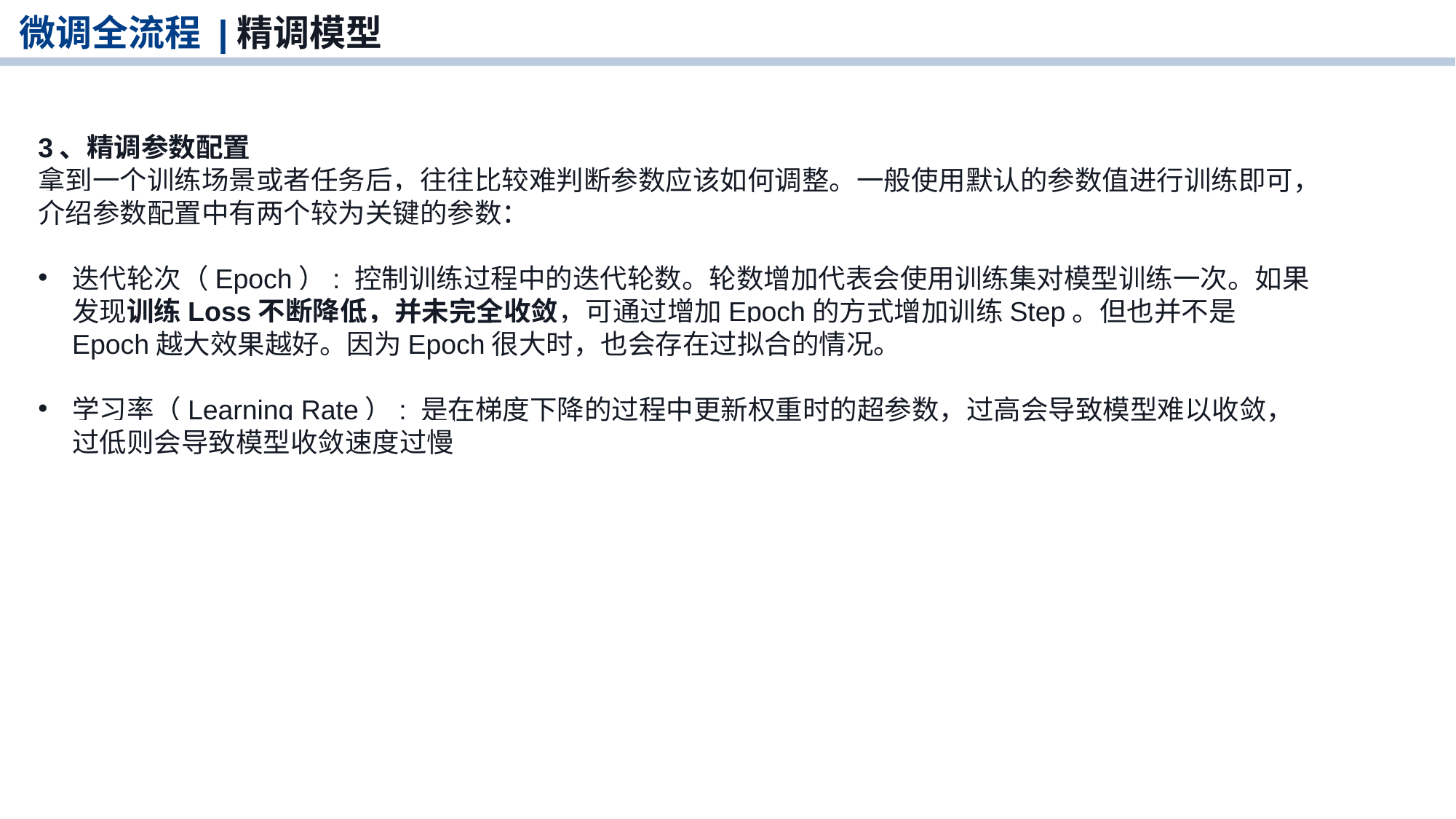

微调全流程 |精调模型

3、精调参数配置
拿到一个训练场景或者任务后，往往比较难判断参数应该如何调整。一般使用默认的参数值进行训练即可，介绍参数配置中有两个较为关键的参数：

迭代轮次（Epoch）: 控制训练过程中的迭代轮数。轮数增加代表会使用训练集对模型训练一次。如果发现训练Loss不断降低，并未完全收敛，可通过增加Epoch的方式增加训练Step。但也并不是Epoch越大效果越好。因为Epoch很大时，也会存在过拟合的情况。

学习率（Learning Rate）: 是在梯度下降的过程中更新权重时的超参数，过高会导致模型难以收敛，过低则会导致模型收敛速度过慢